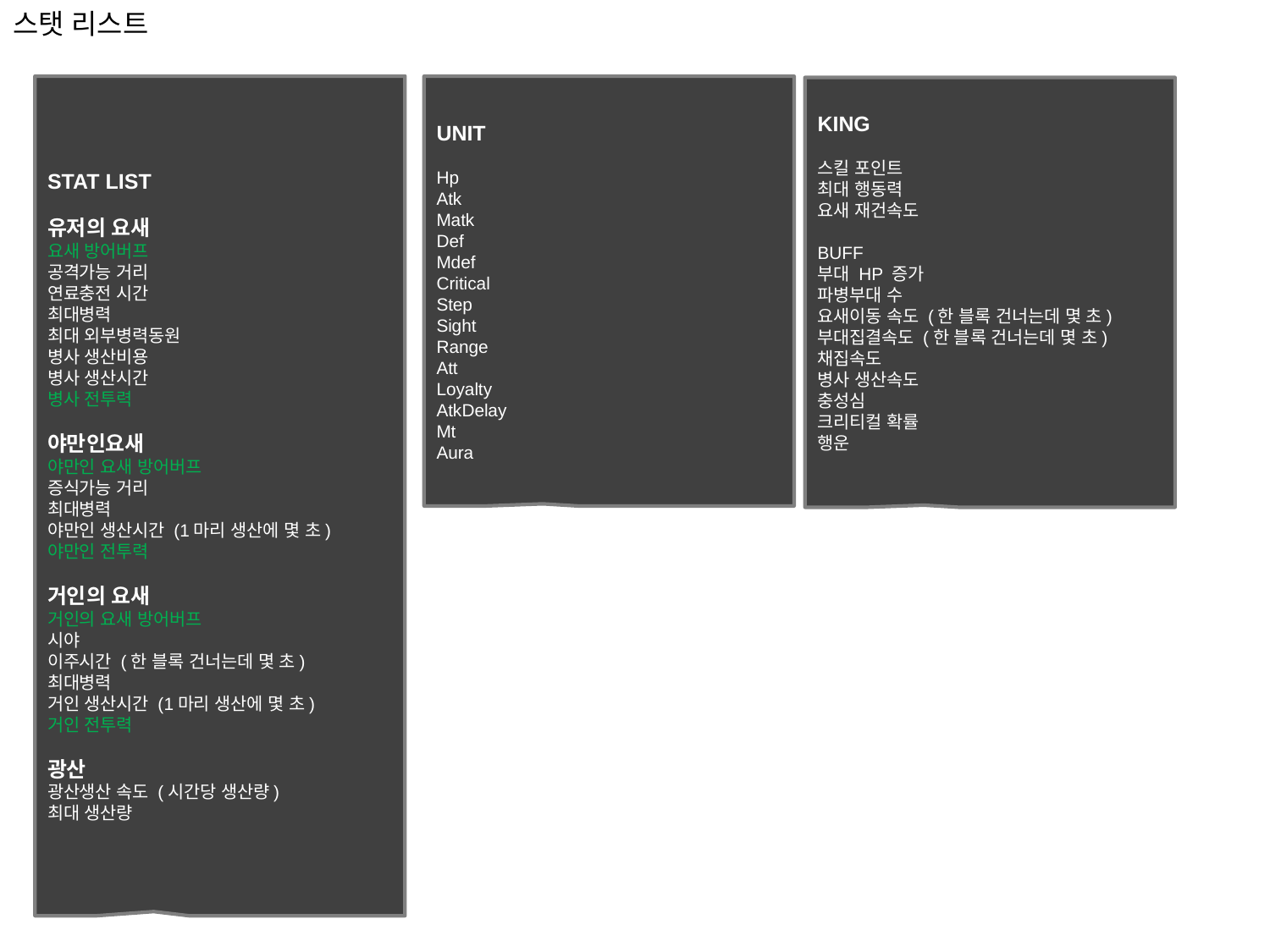

스탯 리스트
STAT LIST

유저의 요새
요새 방어버프
공격가능 거리
연료충전 시간
최대병력
최대 외부병력동원
병사 생산비용
병사 생산시간
병사 전투력

야만인요새
야만인 요새 방어버프
증식가능 거리
최대병력
야만인 생산시간 (1마리 생산에 몇 초)
야만인 전투력

거인의 요새
거인의 요새 방어버프
시야
이주시간 (한 블록 건너는데 몇 초)
최대병력
거인 생산시간 (1마리 생산에 몇 초)
거인 전투력

광산
광산생산 속도 (시간당 생산량)
최대 생산량
UNIT

Hp
Atk
Matk
Def
Mdef
Critical
Step
Sight
Range
Att
Loyalty
AtkDelay
Mt
Aura
KING

스킬 포인트
최대 행동력
요새 재건속도

BUFF
부대 HP 증가
파병부대 수
요새이동 속도 (한 블록 건너는데 몇 초)
부대집결속도 (한 블록 건너는데 몇 초)
채집속도
병사 생산속도
충성심
크리티컬 확률
행운